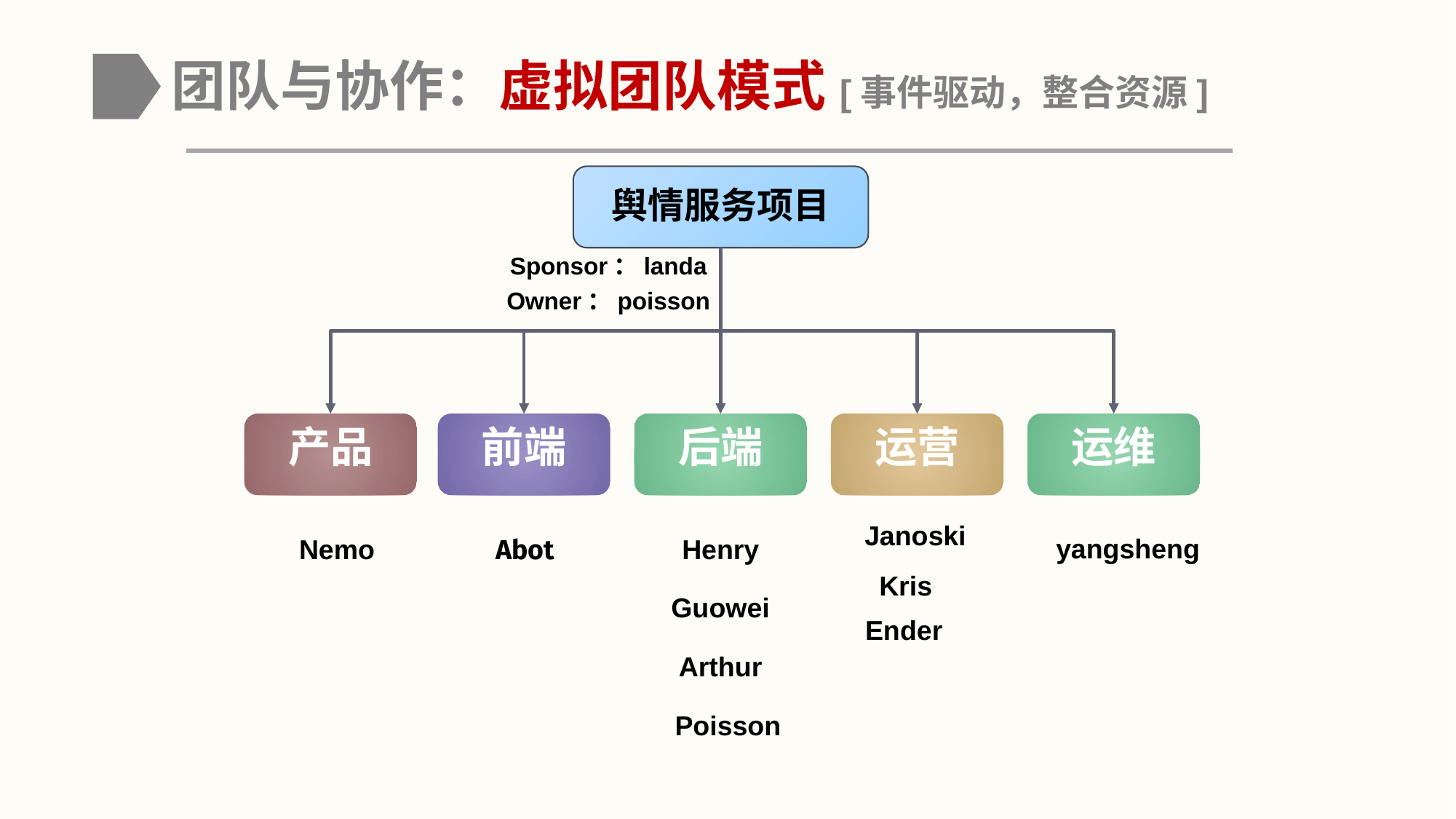

# 团队与协作：虚拟团队模式[事件驱动，整合资源]

舆情服务项目
Sponsor：landa
Owner：poisson
产品
前端
后端
运营
运维
Janoski
yangsheng
Nemo
Abot
Henry
Kris
Guowei
Ender
Arthur
Poisson